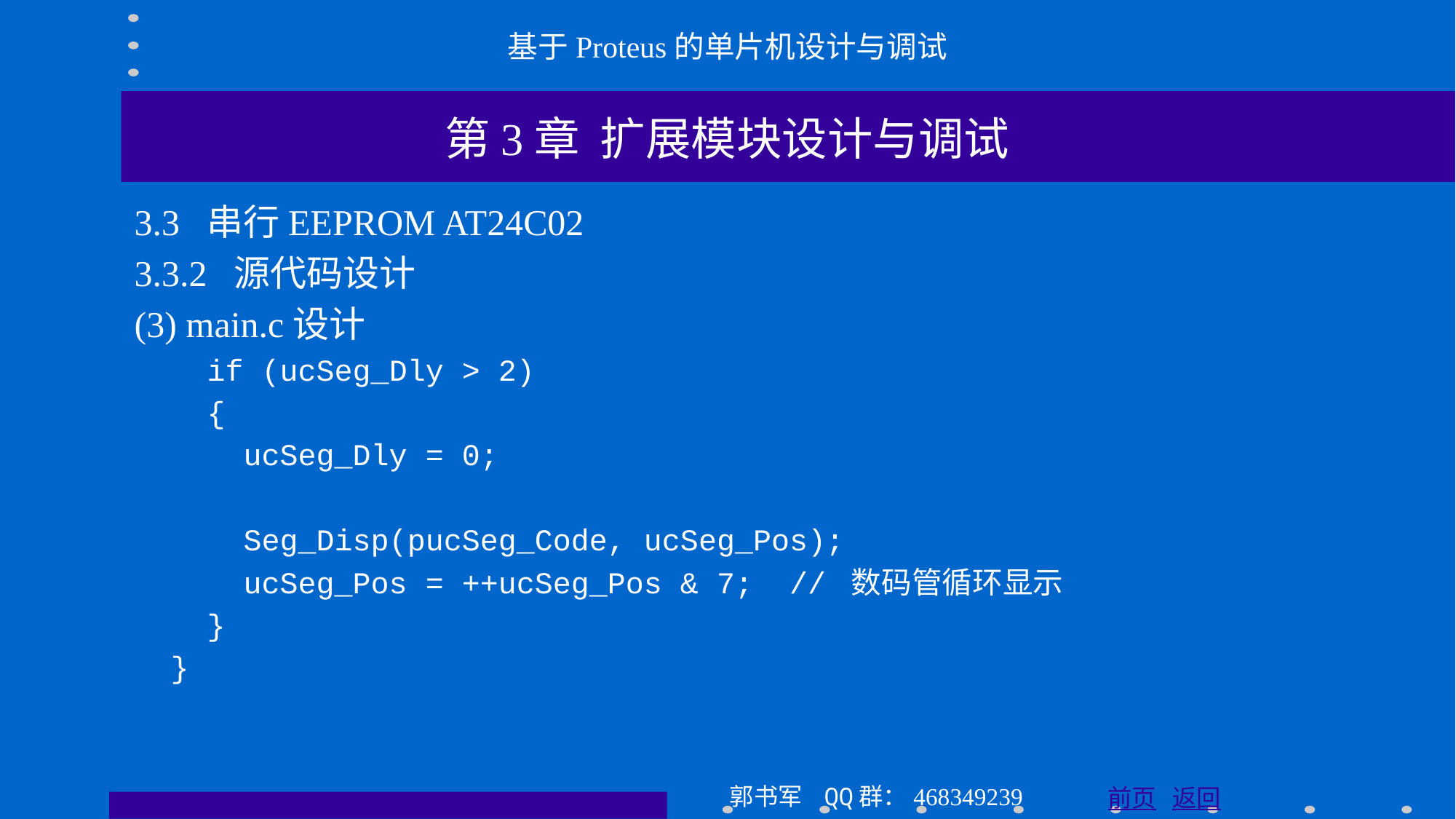

基于Proteus的单片机设计与调试
第3章  扩展模块设计与调试
3.3  串行EEPROM AT24C02
3.3.2  源代码设计
(3) main.c设计
    if (ucSeg_Dly > 2)
    {
      ucSeg_Dly = 0;

      Seg_Disp(pucSeg_Code, ucSeg_Pos);
      ucSeg_Pos = ++ucSeg_Pos & 7;  // 数码管循环显示
    }
  }

郭书军   QQ群：468349239
前页   返回